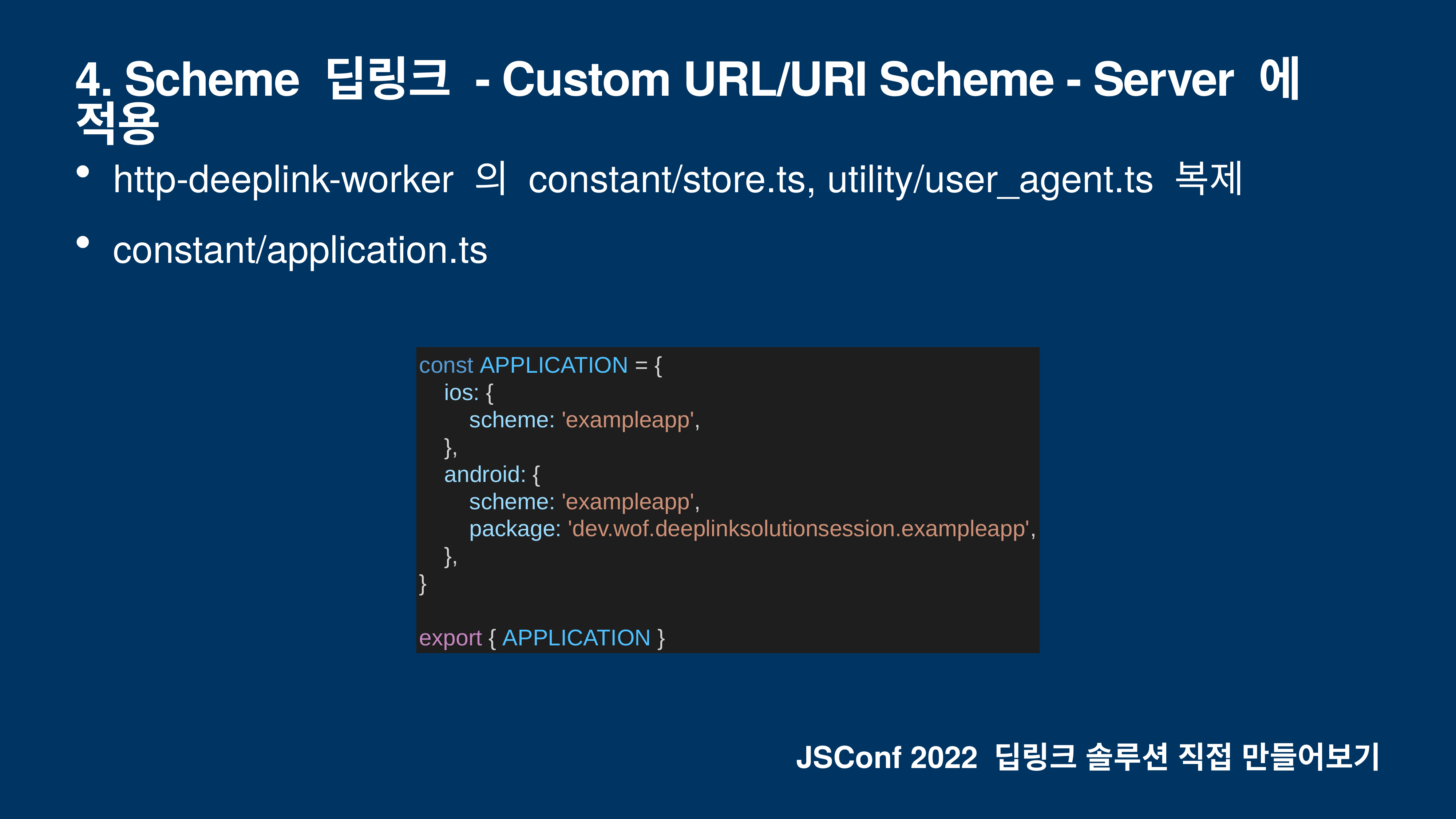

# 4. Scheme 딥링크 - Custom URL/URI Scheme - Server 에 적용
http-deeplink-worker 의 constant/store.ts, utility/user_agent.ts 복제
constant/application.ts
const APPLICATION = {
    ios: {
        scheme: 'exampleapp',
    },
    android: {
        scheme: 'exampleapp',
        package: 'dev.wof.deeplinksolutionsession.exampleapp',
    },
}

export { APPLICATION }
JSConf 2022 딥링크 솔루션 직접 만들어보기